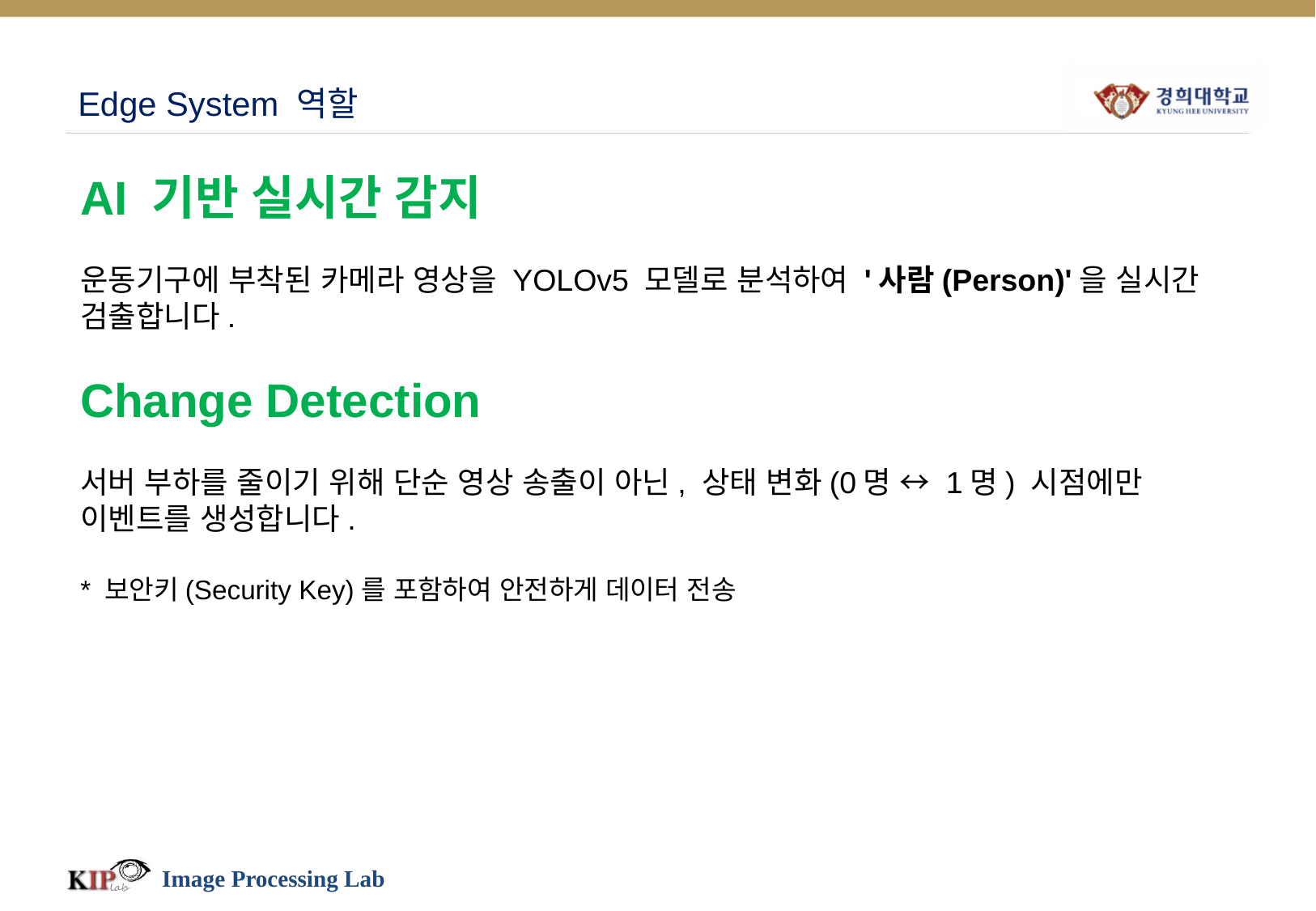

# Edge System 역할
AI 기반 실시간 감지

운동기구에 부착된 카메라 영상을 YOLOv5 모델로 분석하여 '사람(Person)'을 실시간 검출합니다.

Change Detection
서버 부하를 줄이기 위해 단순 영상 송출이 아닌, 상태 변화(0명 ↔ 1명) 시점에만 이벤트를 생성합니다.
* 보안키(Security Key)를 포함하여 안전하게 데이터 전송
Image Processing Lab